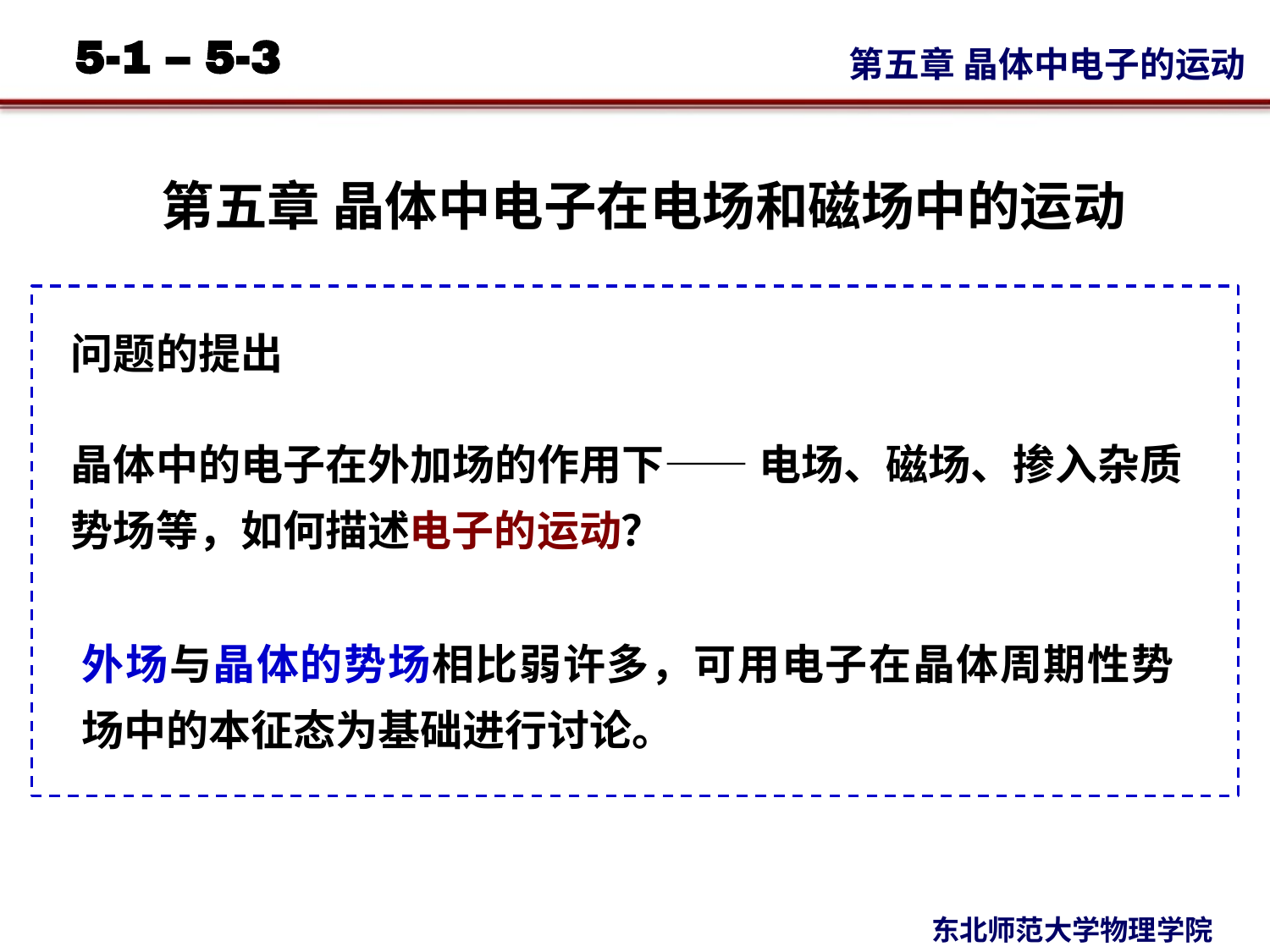

第五章 晶体中电子在电场和磁场中的运动

问题的提出
晶体中的电子在外加场的作用下—— 电场、磁场、掺入杂质势场等，如何描述电子的运动？
外场与晶体的势场相比弱许多，可用电子在晶体周期性势场中的本征态为基础进行讨论。